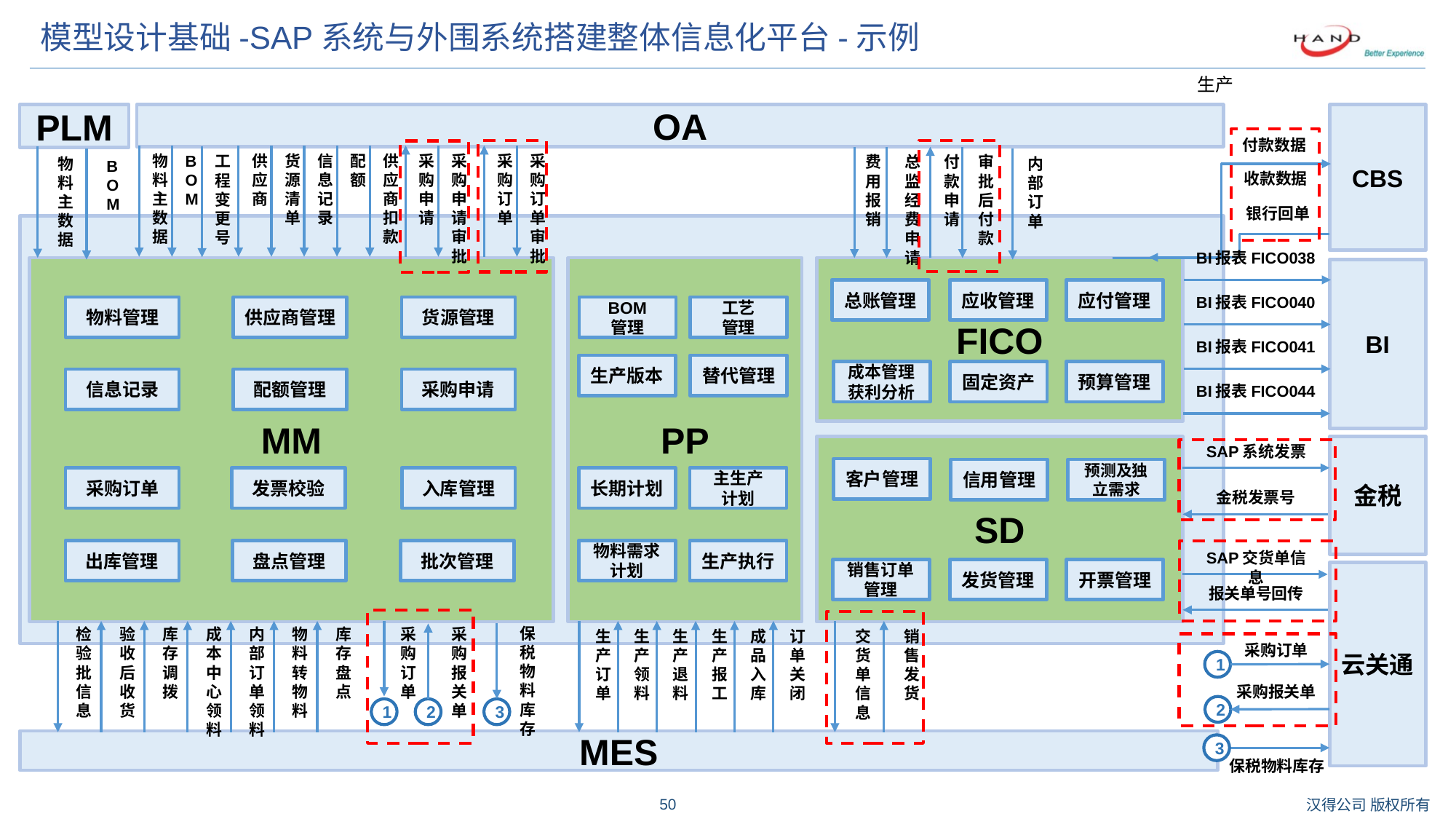

# 模型设计基础-SAP系统与外围系统搭建整体信息化平台-示例
生产
CBS
OA
PLM

付款数据

物
料
主
数
据
B
O
M
供应商
货源清单
信息记录
配额
供应商扣款
采购申请
采购申请
审批
采购
订单
采购订单
审批
工程变更号
费用报销
总监经费申请
付款申请
审批后付款
物
料
主
数
据
内部订单
B
O
M
收款数据
银行回单

BI报表FICO038
MM
PP
FICO
BI
总账管理
应收管理
应付管理
BI报表FICO040
物料管理
供应商管理
货源管理
BOM
管理
工艺
管理
BI报表FICO041
生产版本
替代管理
成本管理
获利分析
固定资产
预算管理
信息记录
配额管理
采购申请
BI报表FICO044
SD
SAP系统发票
金税

客户管理
信用管理
预测及独立需求
采购订单
发票校验
入库管理
长期计划
主生产
计划
金税发票号
出库管理
盘点管理
批次管理
物料需求
计划
生产执行

SAP交货单信息
销售订单管理
发货管理
开票管理
云关通
报关单号回传

保税物料库存
检验批信息
验收后收货
库存调拨
成本中心领料
内部订单领料
物料转物料
库存盘点
采购
订单
采购
报关单
生产订单
生产领料
生产退料
生产报工
成品入库
订单关闭
交货单信息
销售发货

采购订单
1
采购报关单
2
1
2
3
MES
3
保税物料库存